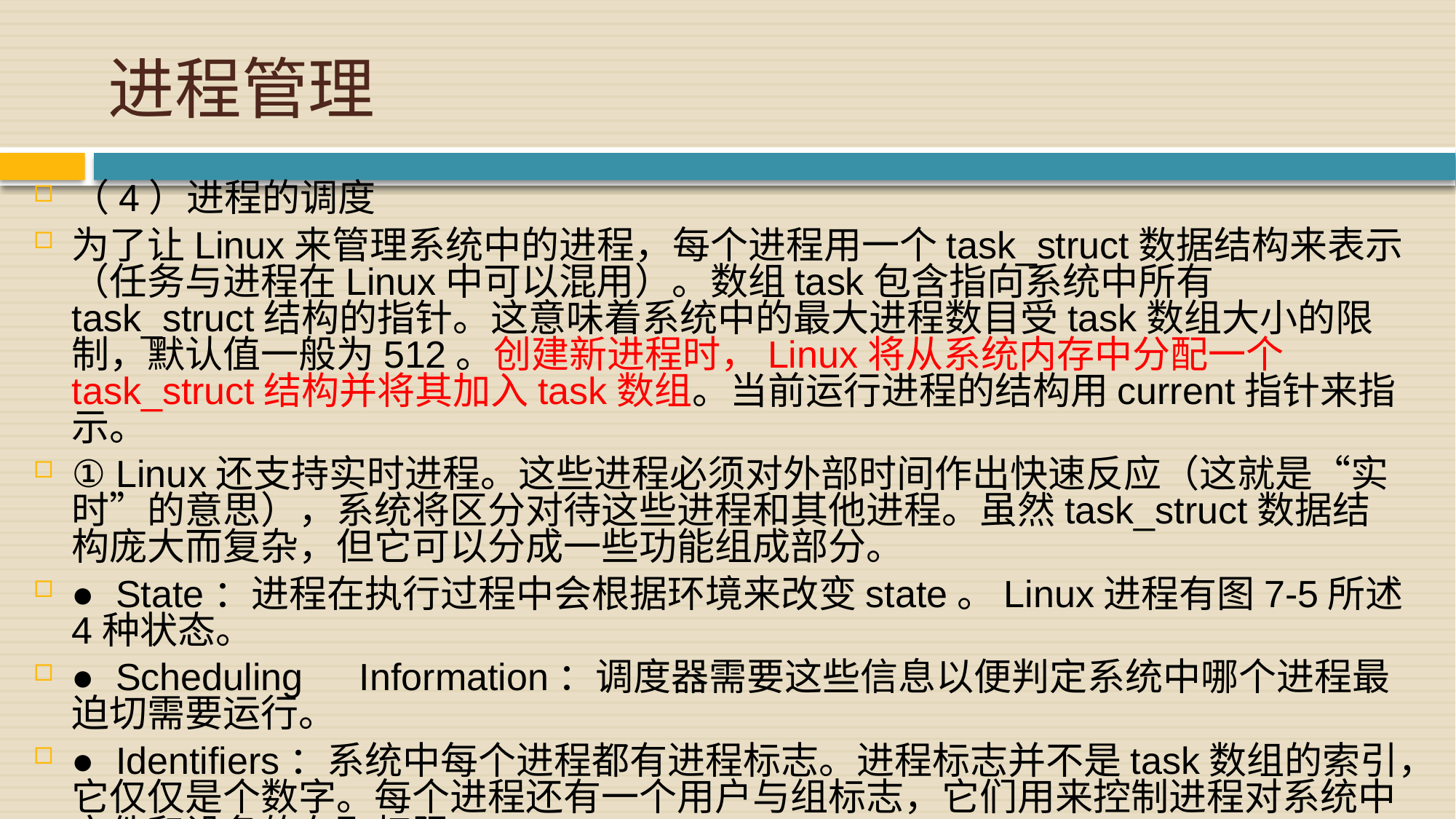

# 进程管理
（4）进程的调度
为了让Linux来管理系统中的进程，每个进程用一个task_struct数据结构来表示（任务与进程在Linux中可以混用）。数组task包含指向系统中所有task_struct结构的指针。这意味着系统中的最大进程数目受task数组大小的限制，默认值一般为512。创建新进程时，Linux将从系统内存中分配一个task_struct结构并将其加入task数组。当前运行进程的结构用current指针来指示。
① Linux还支持实时进程。这些进程必须对外部时间作出快速反应（这就是“实时”的意思），系统将区分对待这些进程和其他进程。虽然task_struct数据结构庞大而复杂，但它可以分成一些功能组成部分。
●  State：进程在执行过程中会根据环境来改变state。Linux进程有图7-5所述4种状态。
●  Scheduling　Information：调度器需要这些信息以便判定系统中哪个进程最迫切需要运行。
●  Identifiers：系统中每个进程都有进程标志。进程标志并不是task数组的索引，它仅仅是个数字。每个进程还有一个用户与组标志，它们用来控制进程对系统中文件和设备的存取权限。